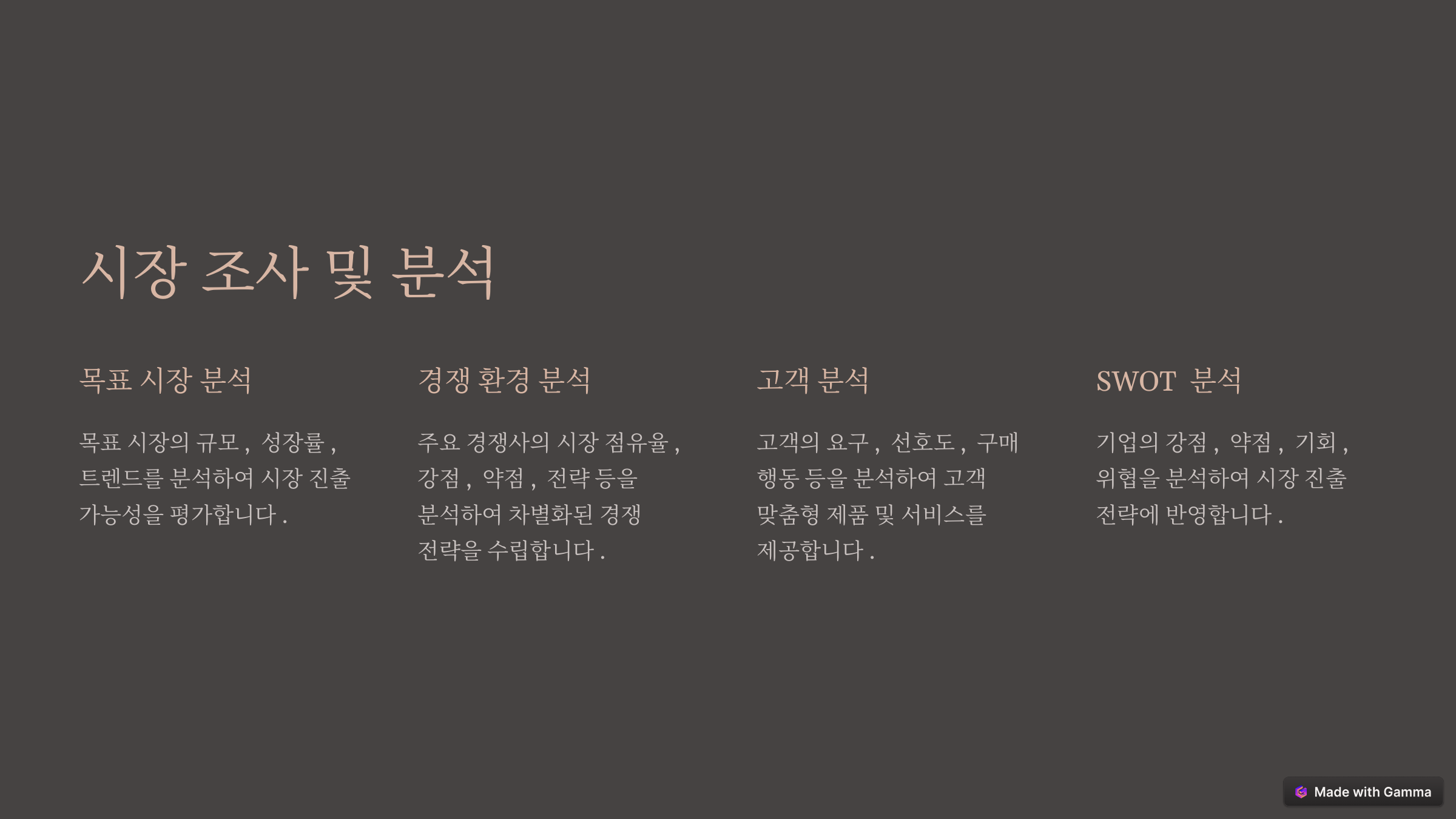

시장 조사 및 분석
목표 시장 분석
경쟁 환경 분석
고객 분석
SWOT 분석
목표 시장의 규모, 성장률, 트렌드를 분석하여 시장 진출 가능성을 평가합니다.
주요 경쟁사의 시장 점유율, 강점, 약점, 전략 등을 분석하여 차별화된 경쟁 전략을 수립합니다.
고객의 요구, 선호도, 구매 행동 등을 분석하여 고객 맞춤형 제품 및 서비스를 제공합니다.
기업의 강점, 약점, 기회, 위협을 분석하여 시장 진출 전략에 반영합니다.